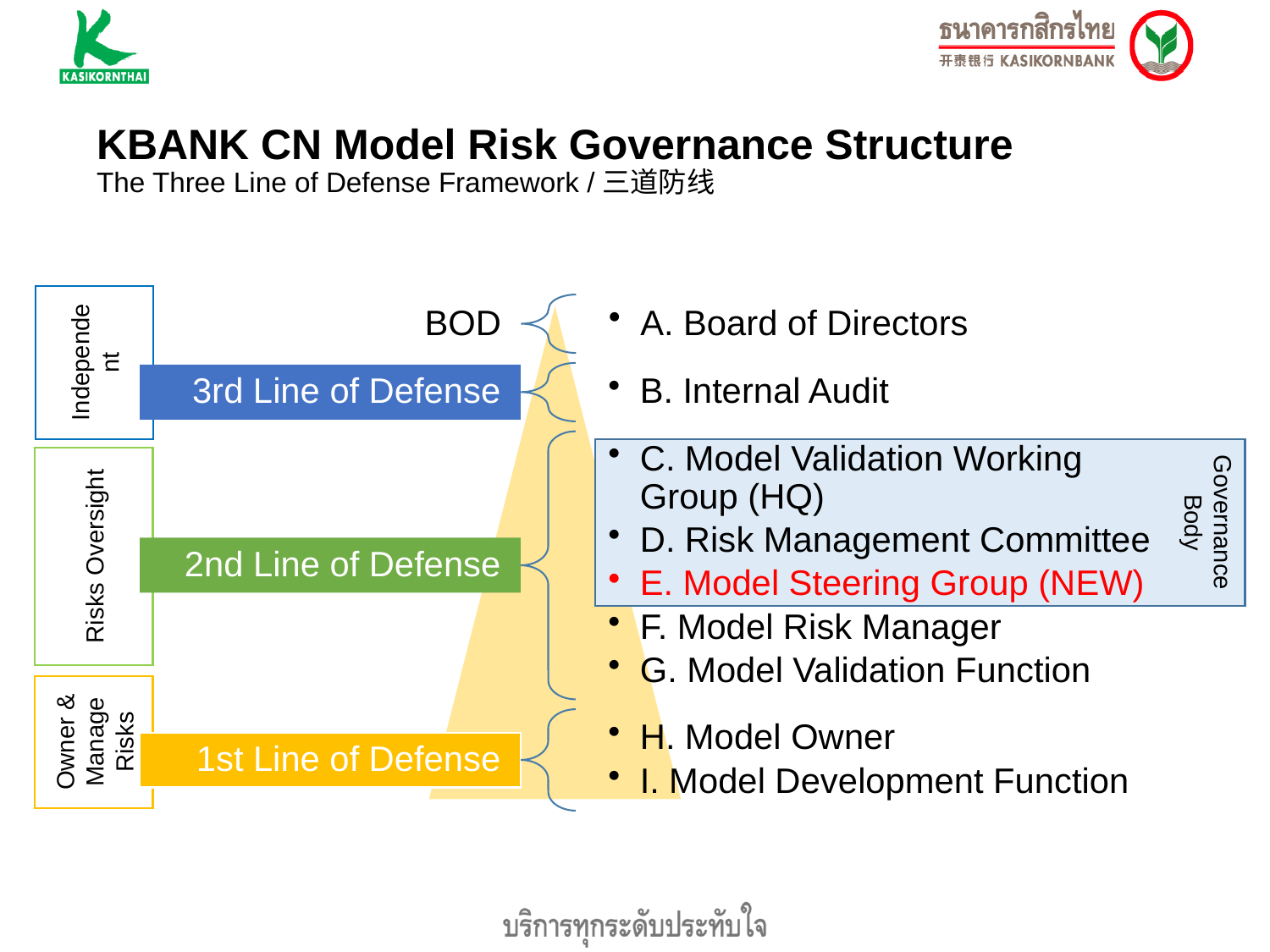

KBANK CN Model Risk Governance Structure
The Three Line of Defense Framework /三道防线
Independent
BOD
A. Board of Directors
3rd Line of Defense
B. Internal Audit
2nd Line of Defense
C. Model Validation Working Group (HQ)
D. Risk Management Committee
E. Model Steering Group (NEW)
F. Model Risk Manager
G. Model Validation Function
1st Line of Defense
H. Model Owner
I. Model Development Function

Governance Body
Risks Oversight
Owner & Manage Risks